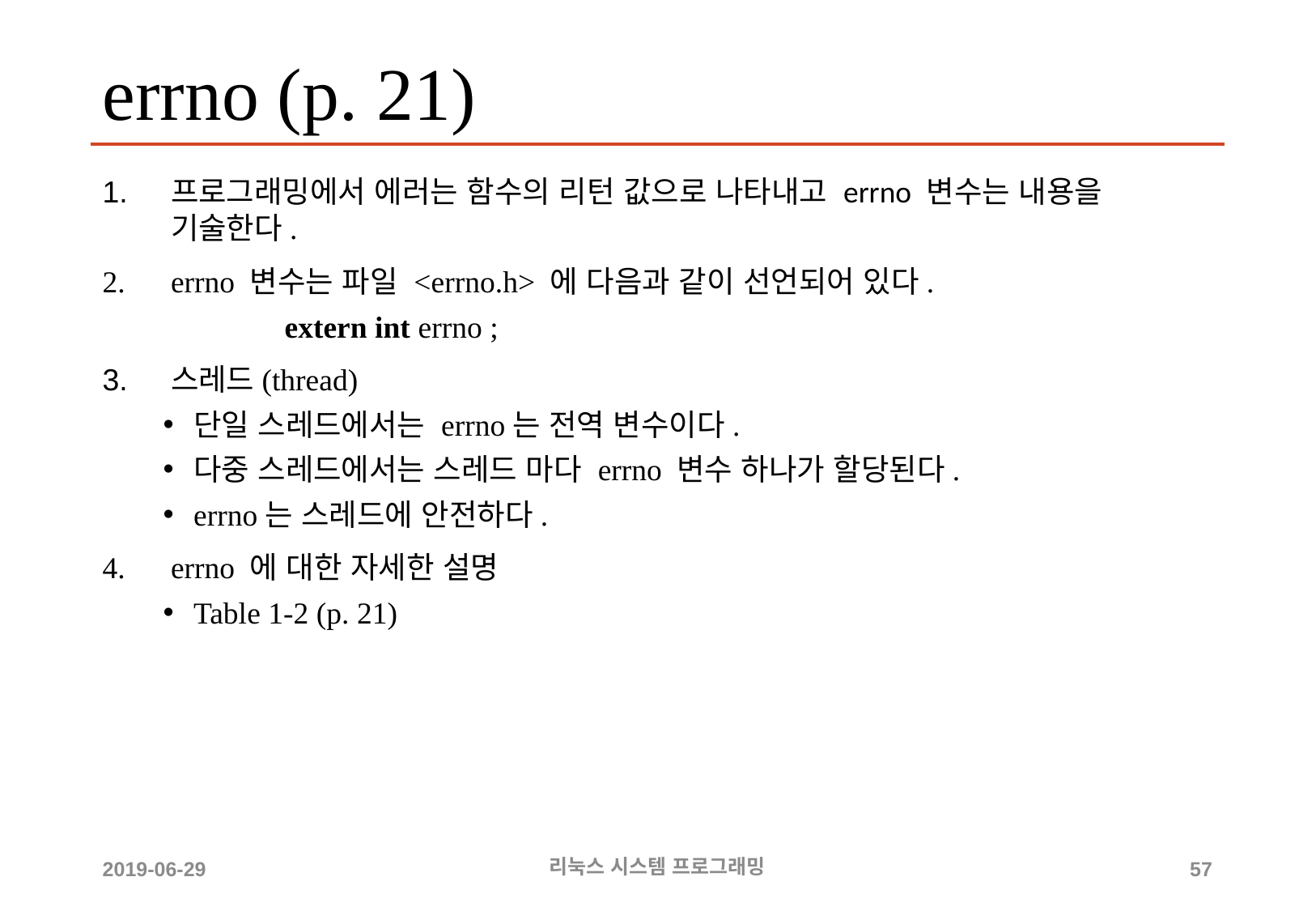

# errno (p. 21)
프로그래밍에서 에러는 함수의 리턴 값으로 나타내고 errno 변수는 내용을 기술한다.
errno 변수는 파일 <errno.h> 에 다음과 같이 선언되어 있다.
	extern int errno ;
스레드(thread)
단일 스레드에서는 errno는 전역 변수이다.
다중 스레드에서는 스레드 마다 errno 변수 하나가 할당된다.
errno는 스레드에 안전하다.
errno 에 대한 자세한 설명
Table 1-2 (p. 21)
2019-06-29
리눅스 시스템 프로그래밍
57